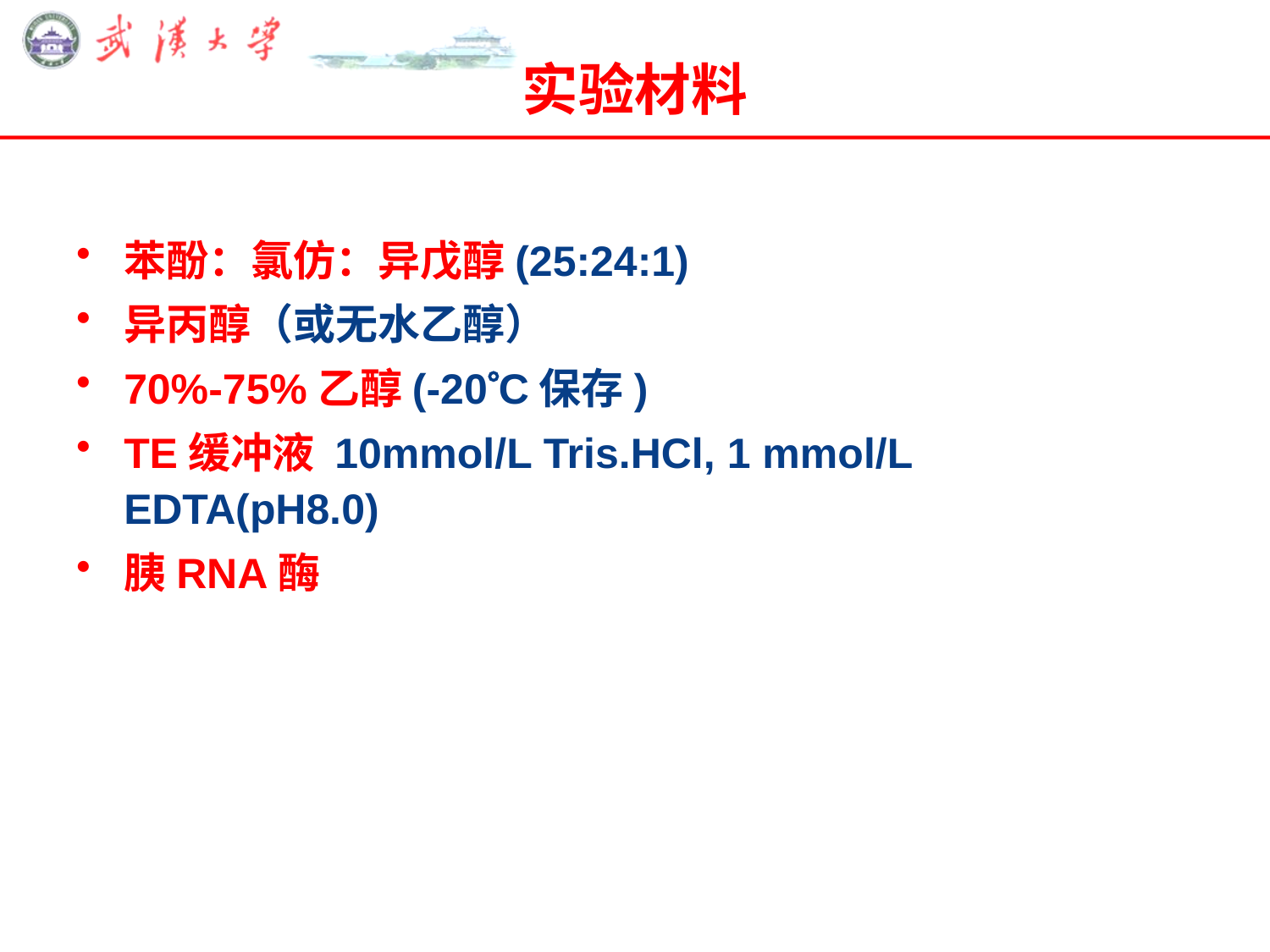

# 实验材料

苯酚：氯仿：异戊醇(25:24:1)
异丙醇（或无水乙醇）
70%-75%乙醇(-20°C保存)
TE缓冲液 10mmol/L Tris.HCl, 1 mmol/L   EDTA(pH8.0)
胰RNA酶